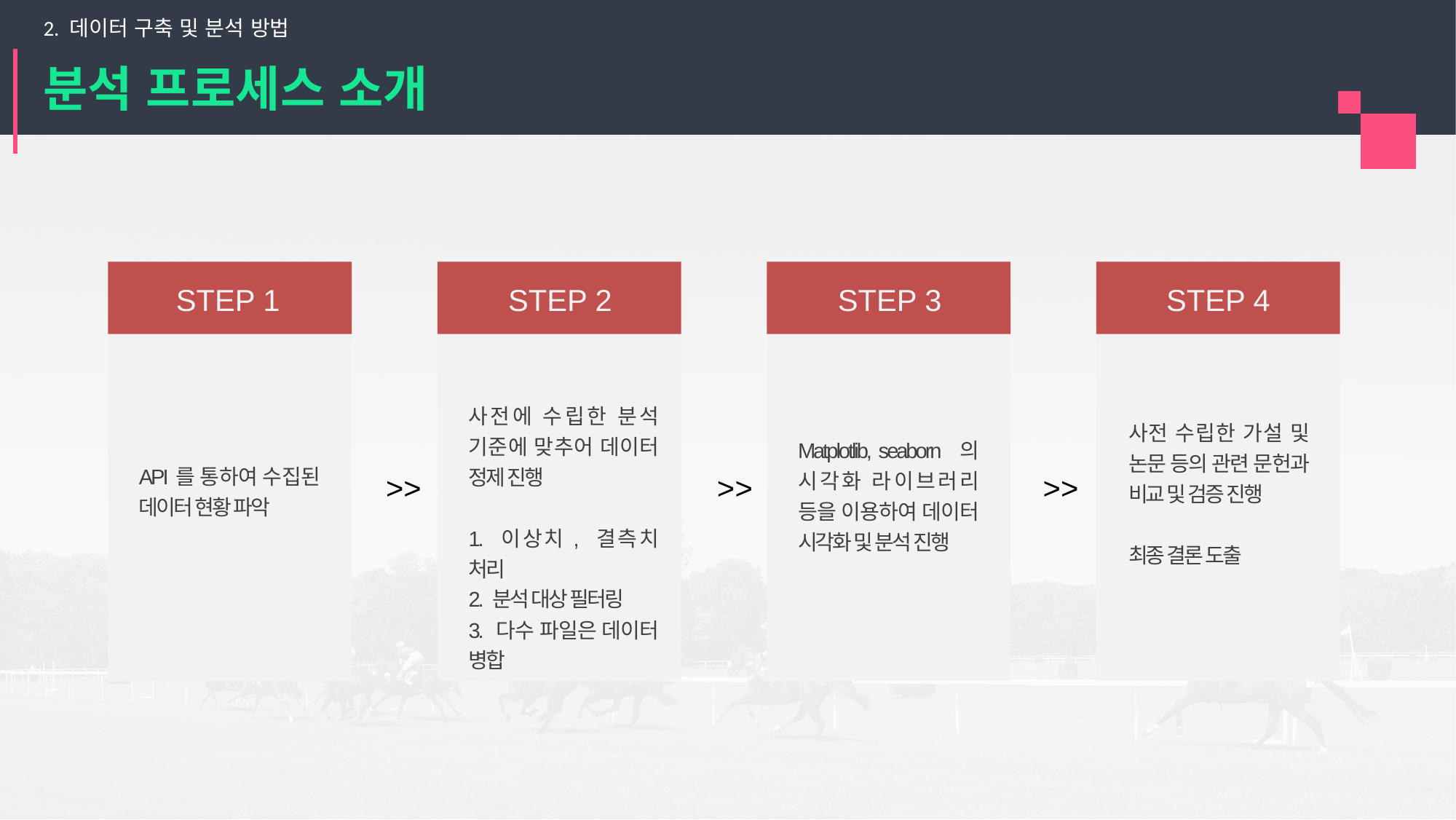

2. 데이터 구축 및 분석 방법
# 분석 프로세스 소개

STEP 1
STEP 2
STEP 3
STEP 4
사전에 수립한 분석 기준에 맞추어 데이터 정제 진행

1. 이상치, 결측치 처리
2. 분석 대상 필터링
3. 다수 파일은 데이터 병합

사전 수립한 가설 및 논문 등의 관련 문헌과 비교 및 검증 진행

최종 결론 도출
Matplotlib, seaborn 의 시각화 라이브러리 등을 이용하여 데이터 시각화 및 분석 진행
API를 통하여 수집된 데이터 현황 파악
>>
>>
>>